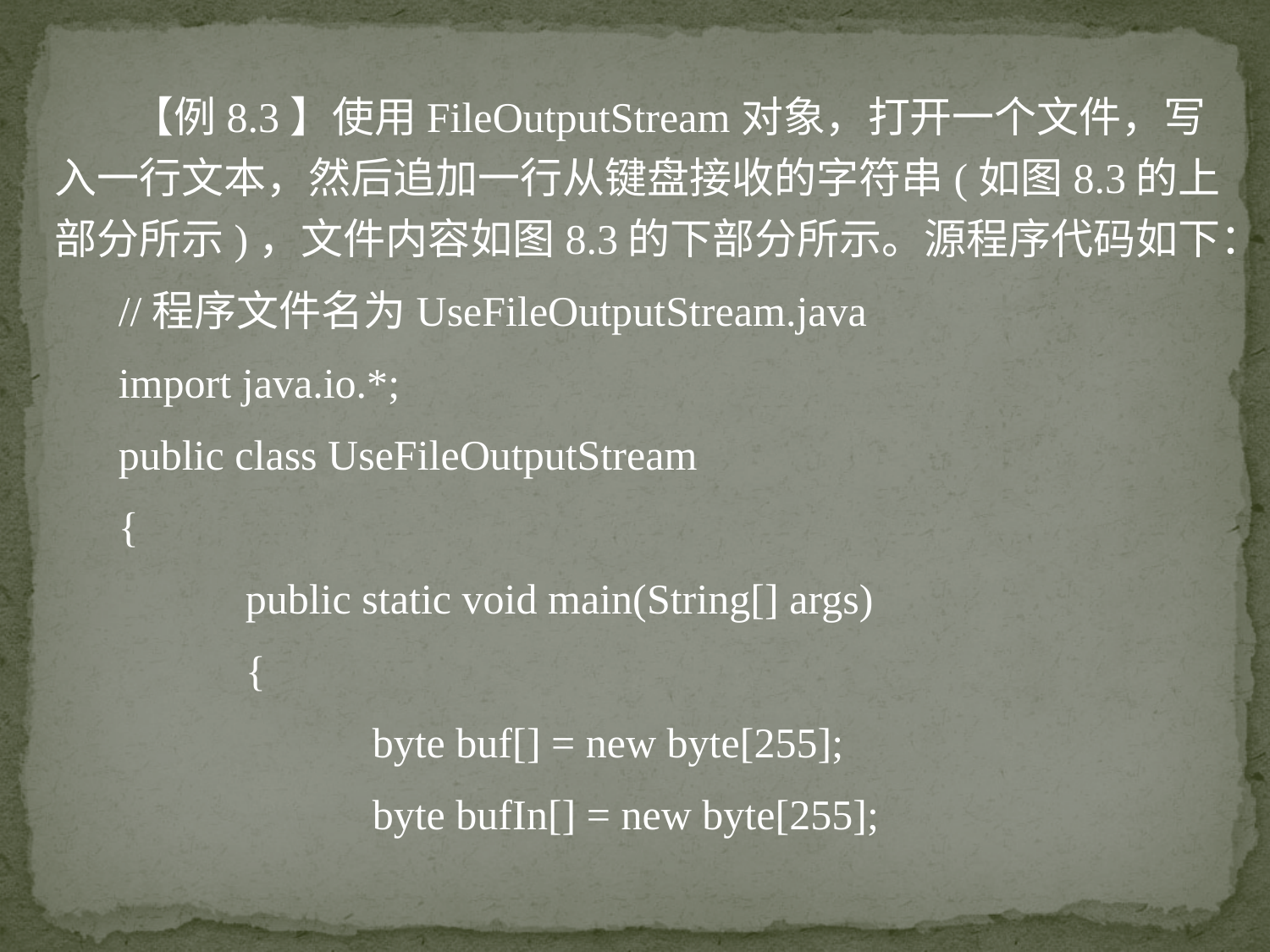

【例8.3】使用FileOutputStream对象，打开一个文件，写入一行文本，然后追加一行从键盘接收的字符串(如图8.3的上部分所示)，文件内容如图8.3的下部分所示。源程序代码如下：
//程序文件名为UseFileOutputStream.java
import java.io.*;
public class UseFileOutputStream
{
	public static void main(String[] args)
	{
		byte buf[] = new byte[255];
		byte bufIn[] = new byte[255];